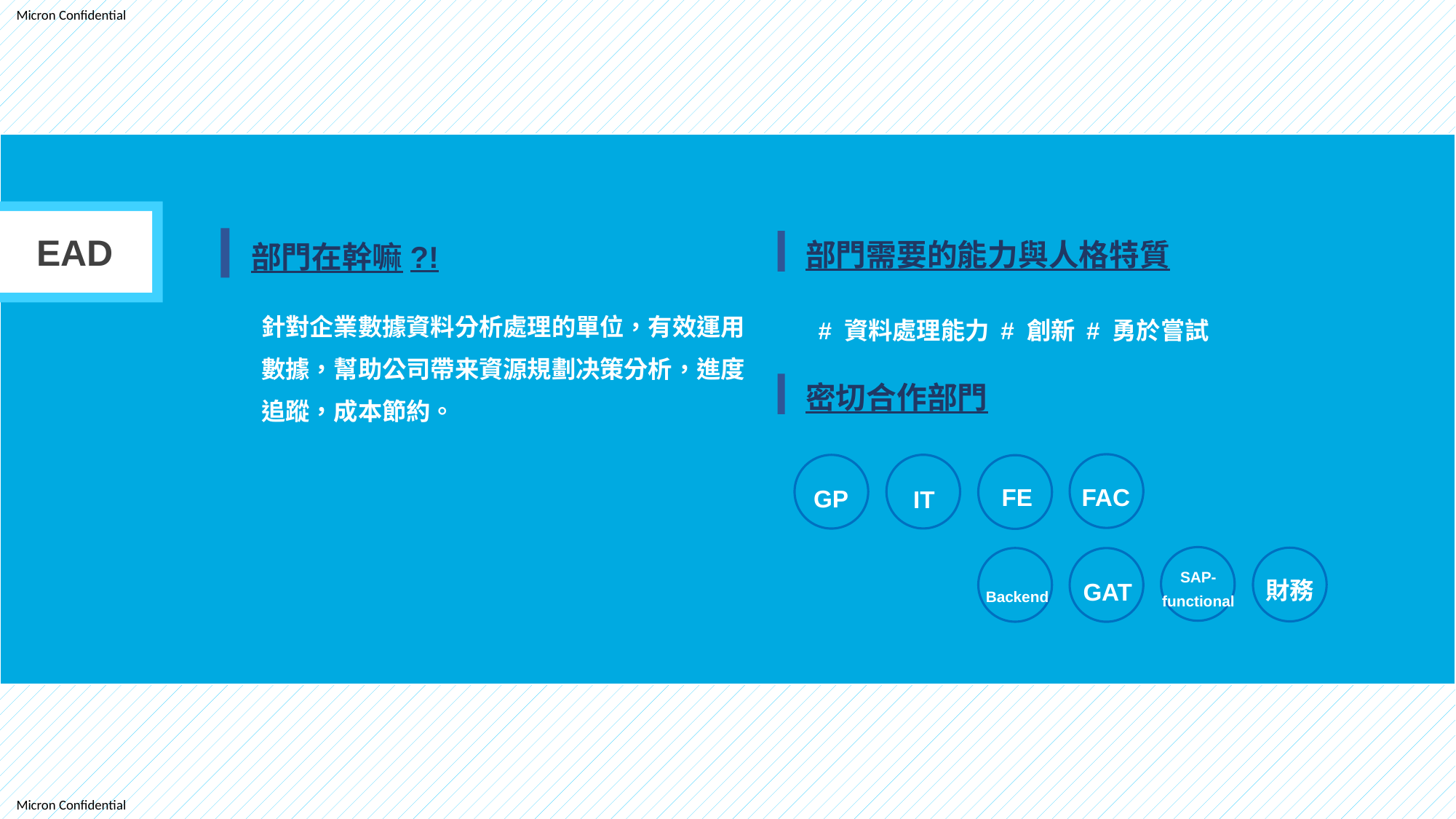

EAD
部門需要的能力與人格特質
部門在幹嘛?!

針對企業數據資料分析處理的單位，有效運用數據，幫助公司帶来資源規劃决策分析，進度追蹤，成本節約。
# 資料處理能力 # 創新 # 勇於嘗試
密切合作部門

FE
FAC
GP
IT

SAP-
functional
財務
Backend
GAT